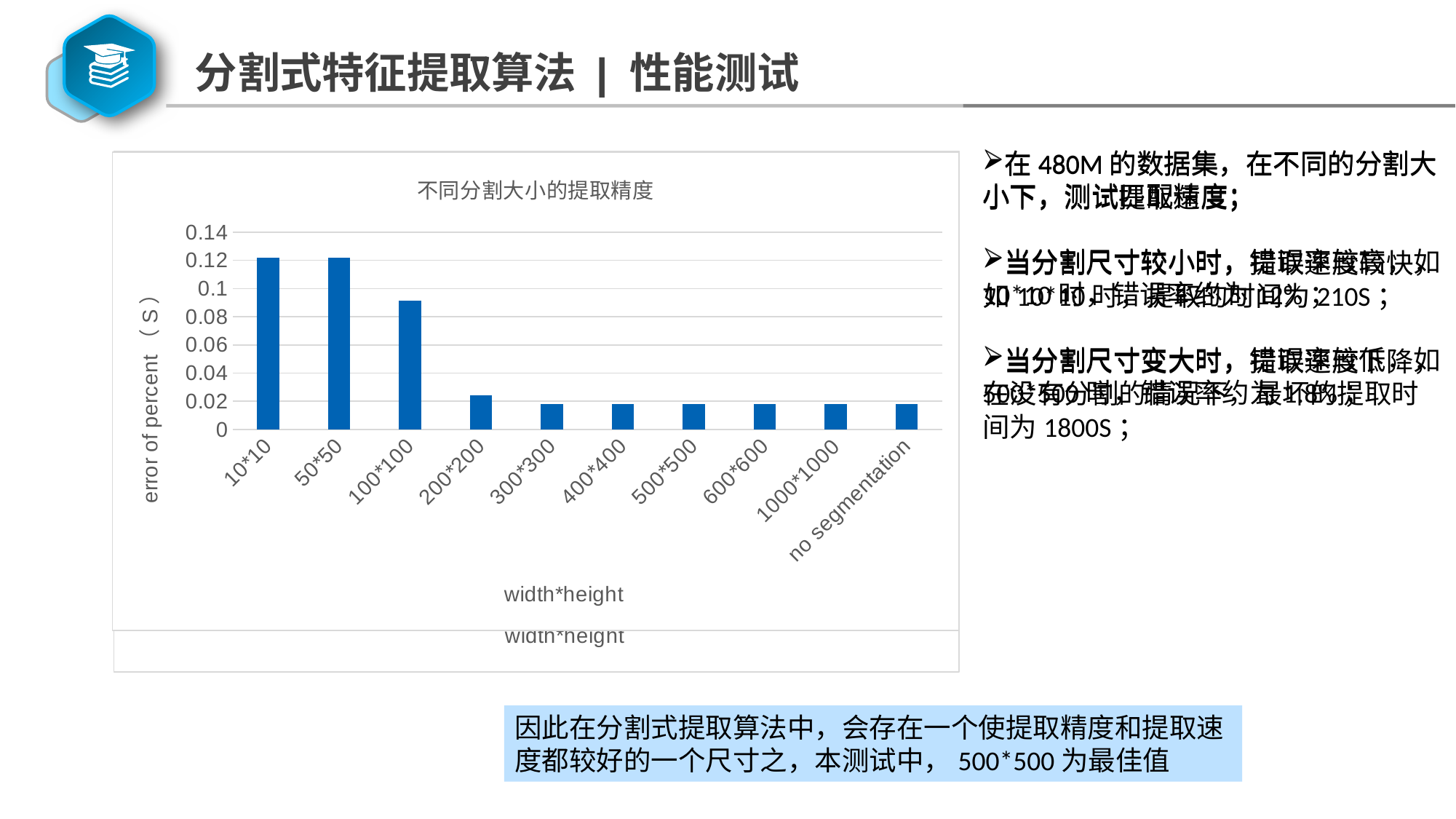

分割式特征提取算法 | 性能测试

在480M的数据集，在不同的分割大小下，测试匹配精度；

当分割尺寸较小时，错误率较高，如10*10时，错误率约为12%；

当分割尺寸变大时，错误率较低，如500*500时，错误率约为1.8%；
在480M的数据集，在不同的分割大小下，测试提取速度；

当分割尺寸较小时，提取速度较快，如10*10时，提取的时间为210S；

当分割尺寸变大时，提取速度下降，在没有分割的情况下，最坏的提取时间为1800S；

### Chart: 不同分割大小的提取速度

| Category |  |
|---|---|
| 10*10 | 210.0 |
| 50*50 | 208.0 |
| 100*100 | 205.0 |
| 200*200 | 228.0 |
| 300*300 | 264.0 |
| 400*400 | 306.0 |
| 500*500 | 310.0 |
| 600*600 | 400.0 |
| 1000*1000 | 480.0 |
| no segmentation | 1800.0 |

### Chart: 不同分割大小的提取精度

| Category |  |
|---|---|
| 10*10 | 0.12195121951219512 |
| 50*50 | 0.12195121951219512 |
| 100*100 | 0.09146341463414634 |
| 200*200 | 0.024390243902439025 |
| 300*300 | 0.018292682926829267 |
| 400*400 | 0.018292682926829267 |
| 500*500 | 0.018292682926829267 |
| 600*600 | 0.018292682926829267 |
| 1000*1000 | 0.018292682926829267 |
| no segmentation | 0.018292682926829267 |
因此在分割式提取算法中，会存在一个使提取精度和提取速度都较好的一个尺寸之，本测试中，500*500为最佳值